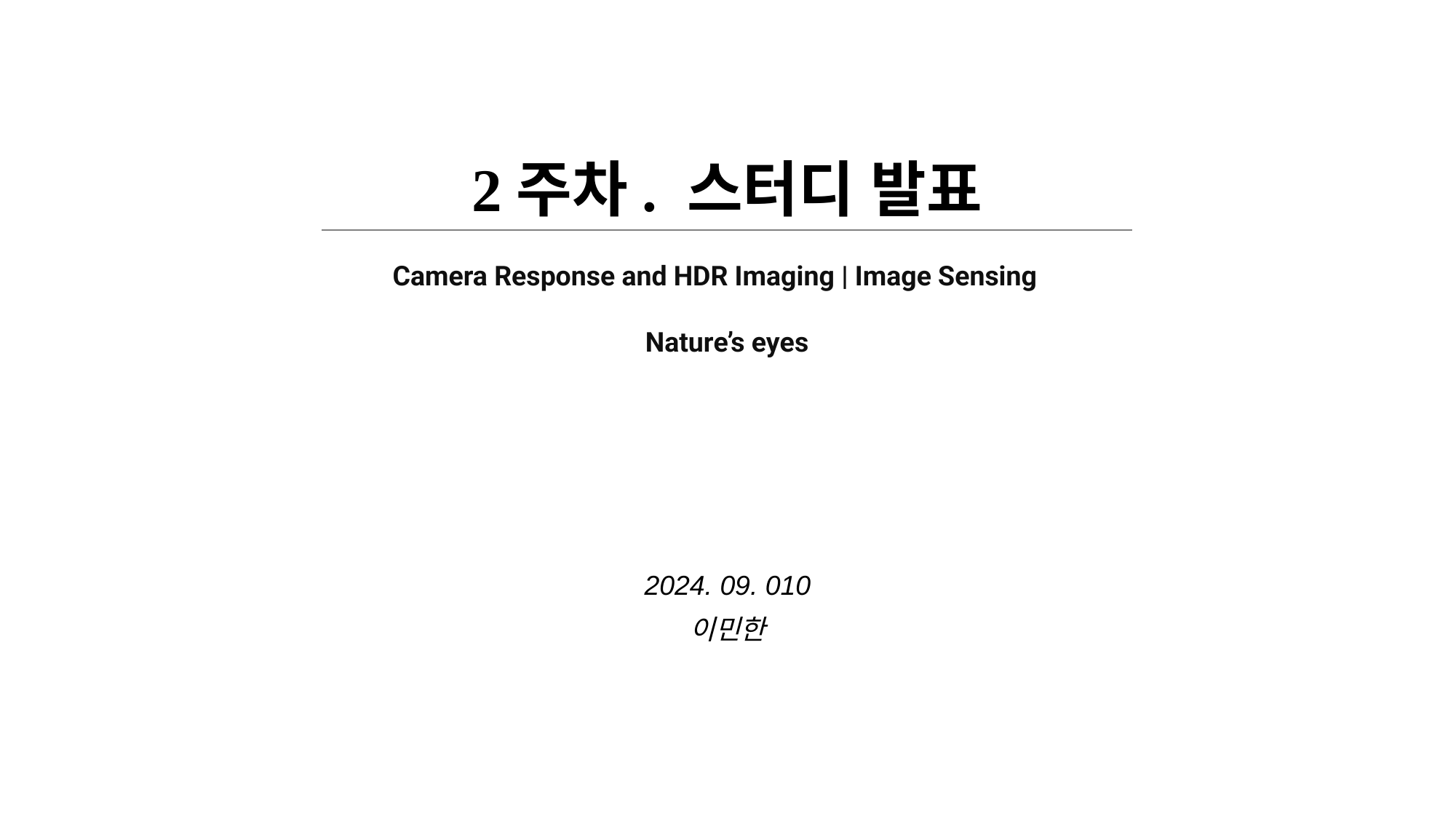

2주차. 스터디 발표
Camera Response and HDR Imaging | Image Sensing
Nature’s eyes
2024. 09. 010
이민한